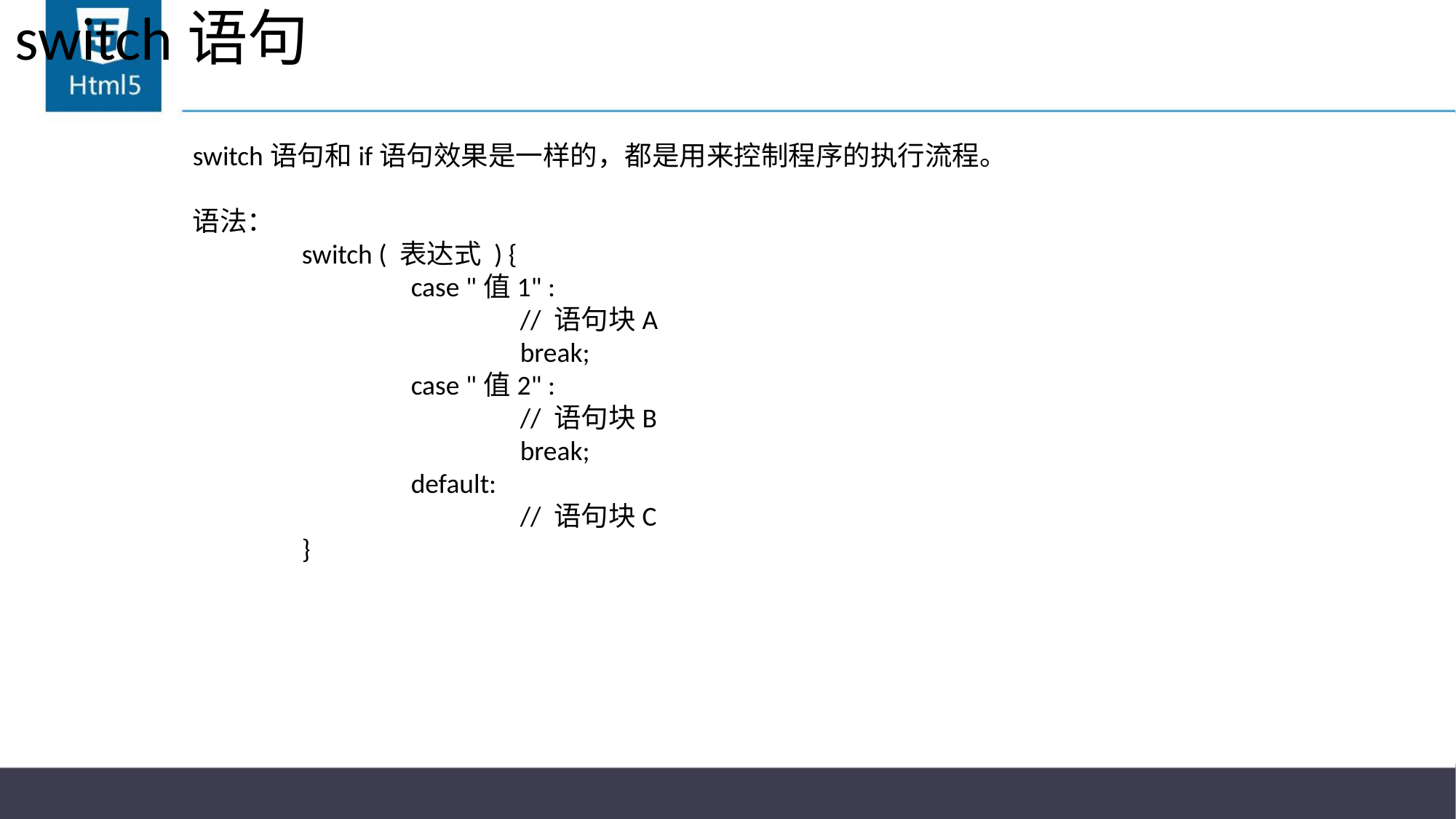

# switch语句
switch语句和if语句效果是一样的，都是用来控制程序的执行流程。

语法：
	switch ( 表达式 ) {
		case "值1" :
			// 语句块A
			break;
		case "值2" :
			// 语句块B
			break;
		default:
			// 语句块C
	}